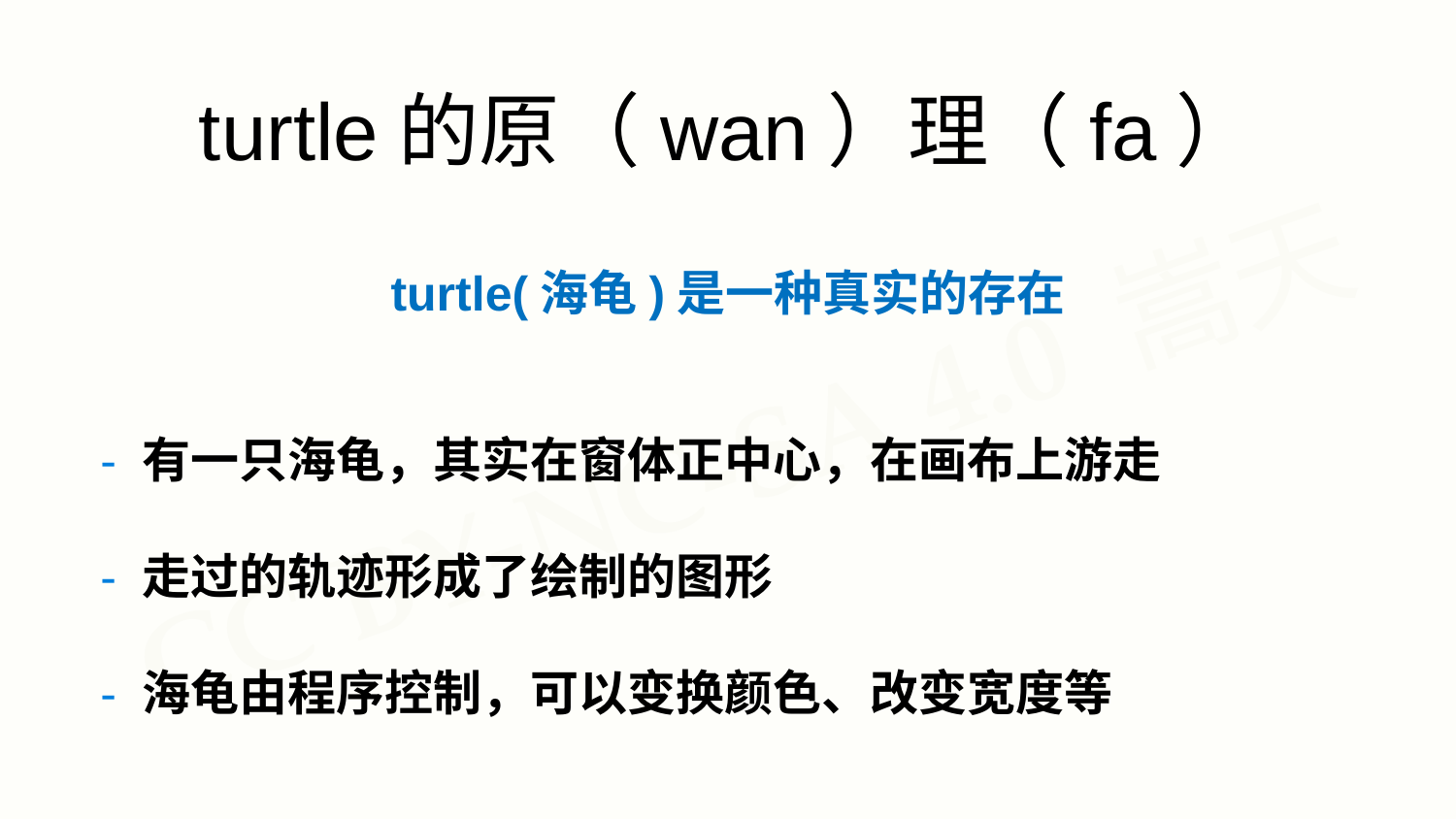

turtle的原（wan）理（fa）
turtle(海龟)是一种真实的存在
- 有一只海龟，其实在窗体正中心，在画布上游走
- 走过的轨迹形成了绘制的图形
- 海龟由程序控制，可以变换颜色、改变宽度等